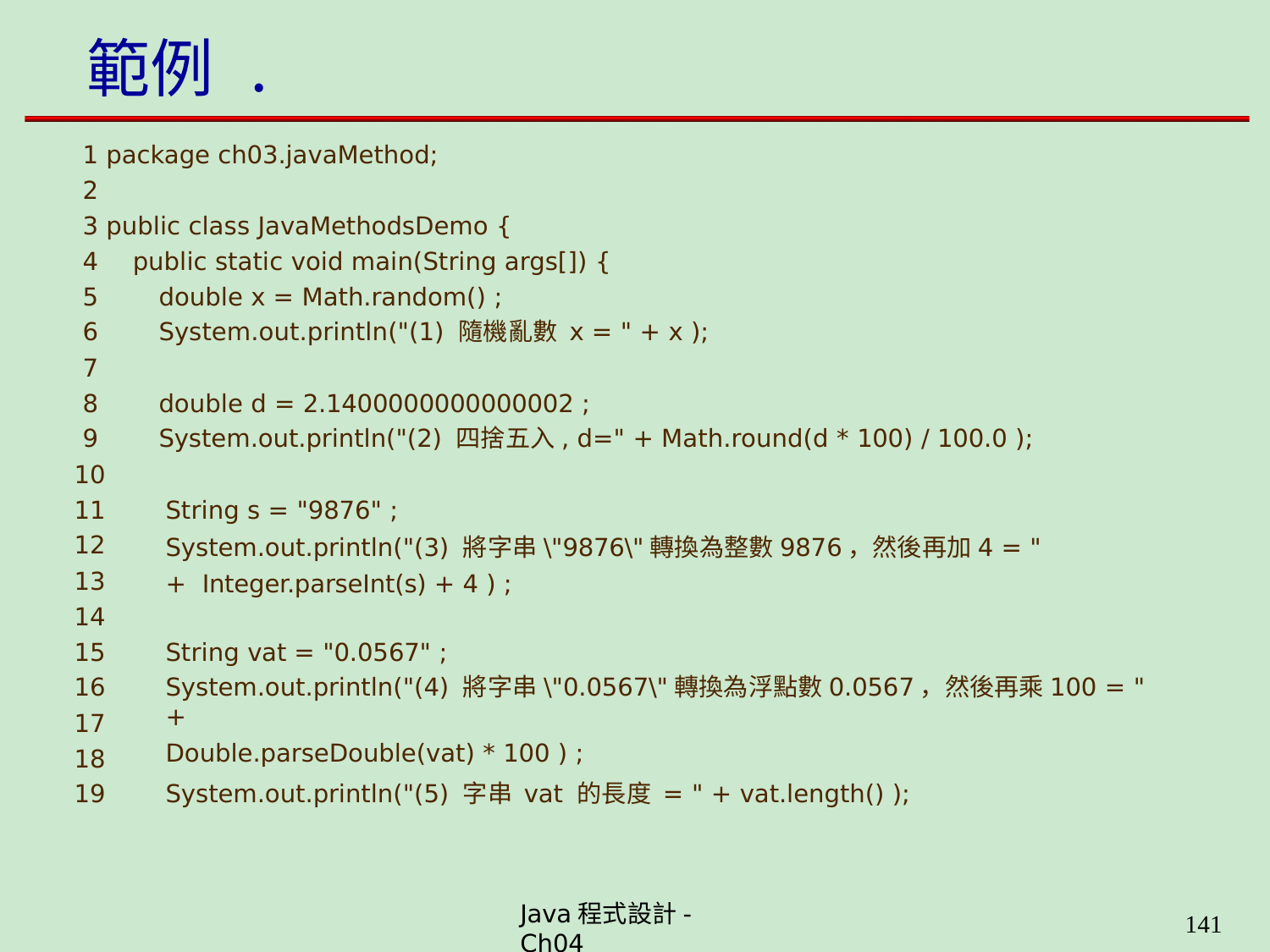

# 範例 .
1 package ch03.javaMethod;
2
3 public class JavaMethodsDemo {
public static void main(String args[]) {
double x = Math.random() ;
System.out.println("(1) 隨機亂數 x = " + x );
7
8
9
10
11
12
13
14
15
16
17
18
19
double d = 2.1400000000000002 ;
System.out.println("(2) 四捨五入, d=" + Math.round(d * 100) / 100.0 );
String s = "9876" ;
System.out.println("(3) 將字串\"9876\"轉換為整數9876，然後再加4 = " +  Integer.parseInt(s) + 4 ) ;
String vat = "0.0567" ;
System.out.println("(4) 將字串\"0.0567\"轉換為浮點數0.0567，然後再乘100 = " +
Double.parseDouble(vat) * 100 ) ;
System.out.println("(5) 字串 vat 的長度 = " + vat.length() );
Java程式設計-Ch04
141